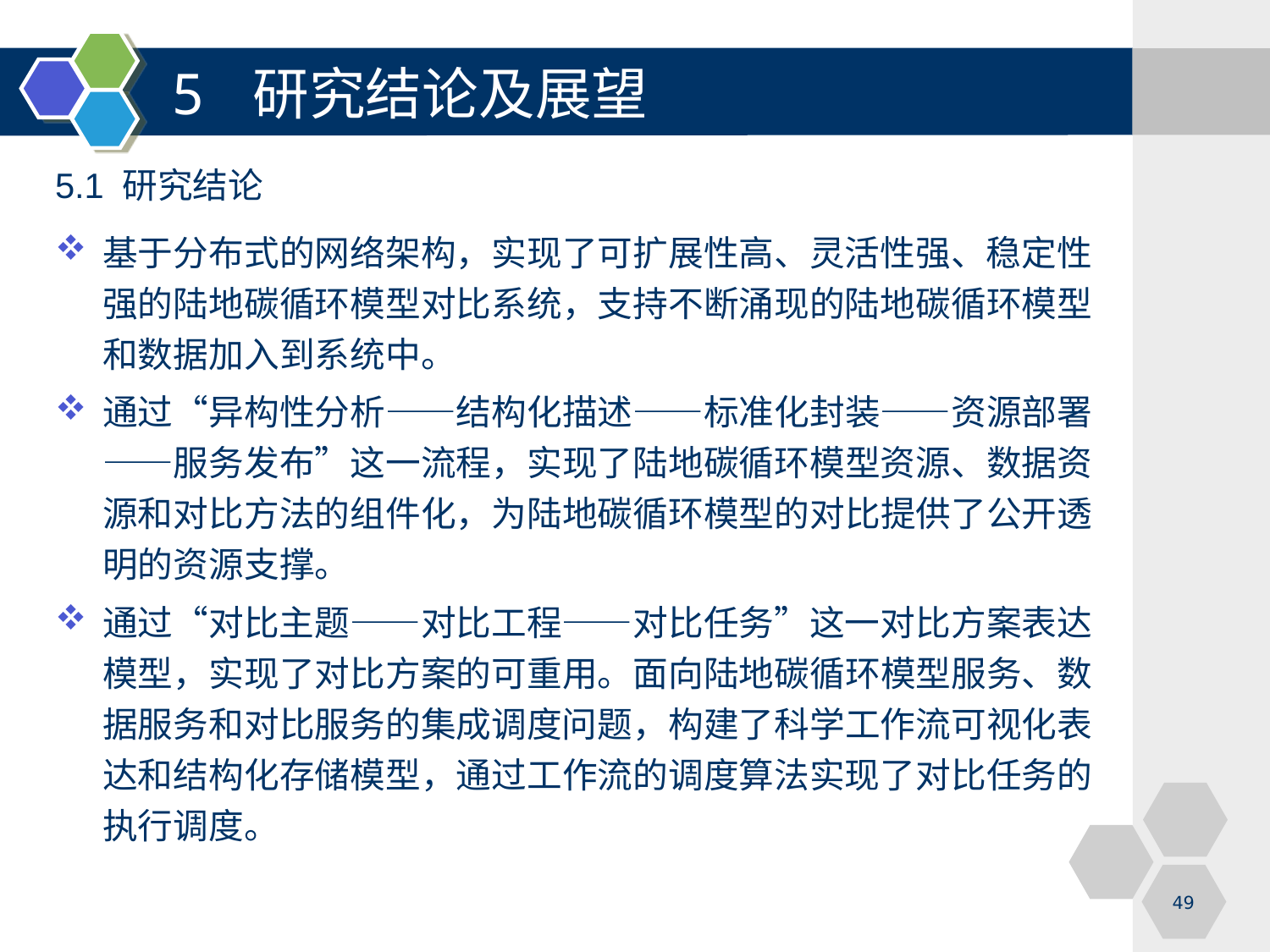

5 研究结论及展望
5.1 研究结论
基于分布式的网络架构，实现了可扩展性高、灵活性强、稳定性强的陆地碳循环模型对比系统，支持不断涌现的陆地碳循环模型和数据加入到系统中。
通过“异构性分析——结构化描述——标准化封装——资源部署——服务发布”这一流程，实现了陆地碳循环模型资源、数据资源和对比方法的组件化，为陆地碳循环模型的对比提供了公开透明的资源支撑。
通过“对比主题——对比工程——对比任务”这一对比方案表达模型，实现了对比方案的可重用。面向陆地碳循环模型服务、数据服务和对比服务的集成调度问题，构建了科学工作流可视化表达和结构化存储模型，通过工作流的调度算法实现了对比任务的执行调度。

49